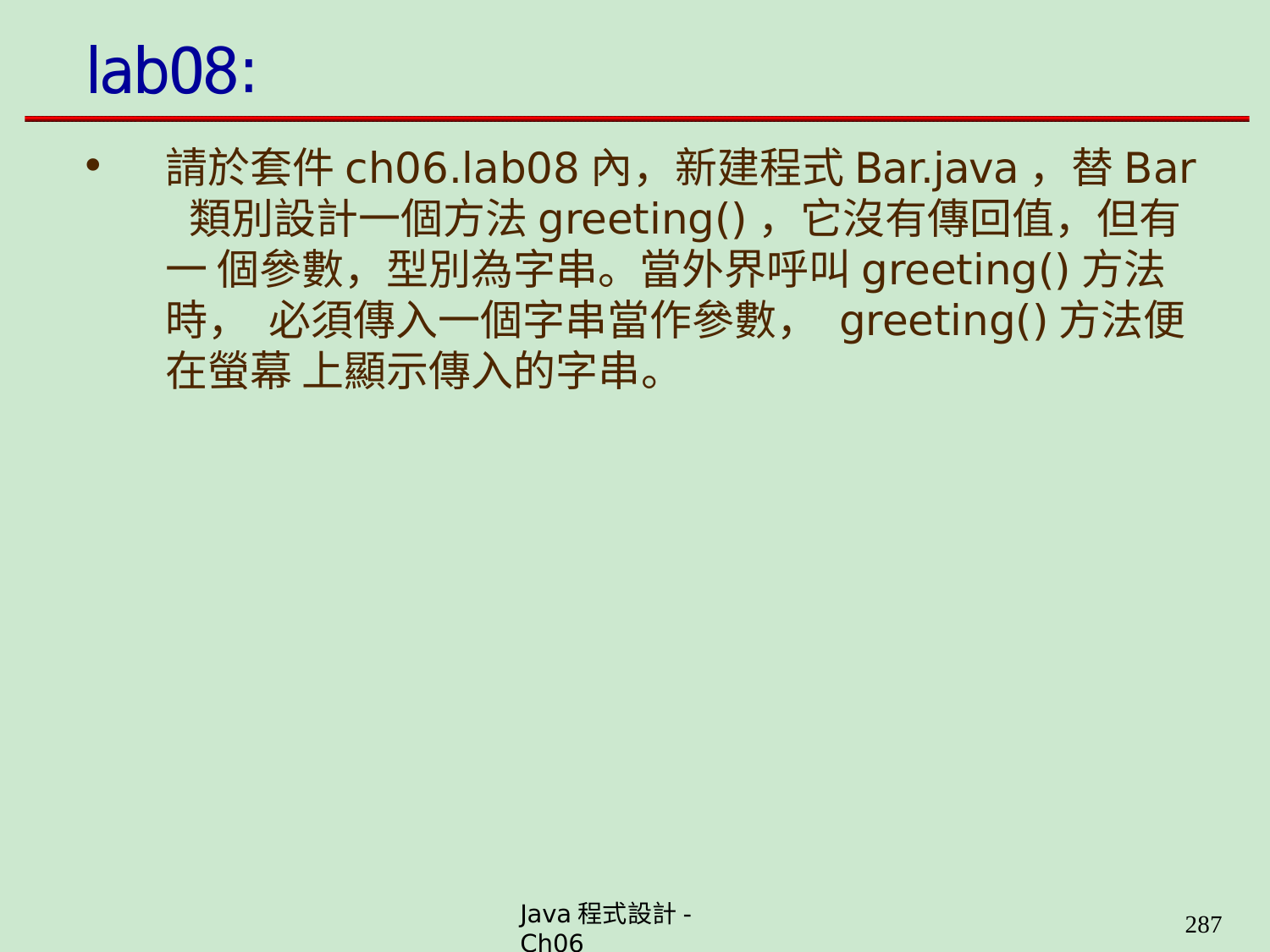

# lab08:
請於套件ch06.lab08內，新建程式Bar.java，替Bar  類別設計一個方法greeting()，它沒有傳回值，但有一 個參數，型別為字串。當外界呼叫greeting()方法時，  必須傳入一個字串當作參數， greeting()方法便在螢幕 上顯示傳入的字串。
Java程式設計-Ch06
287